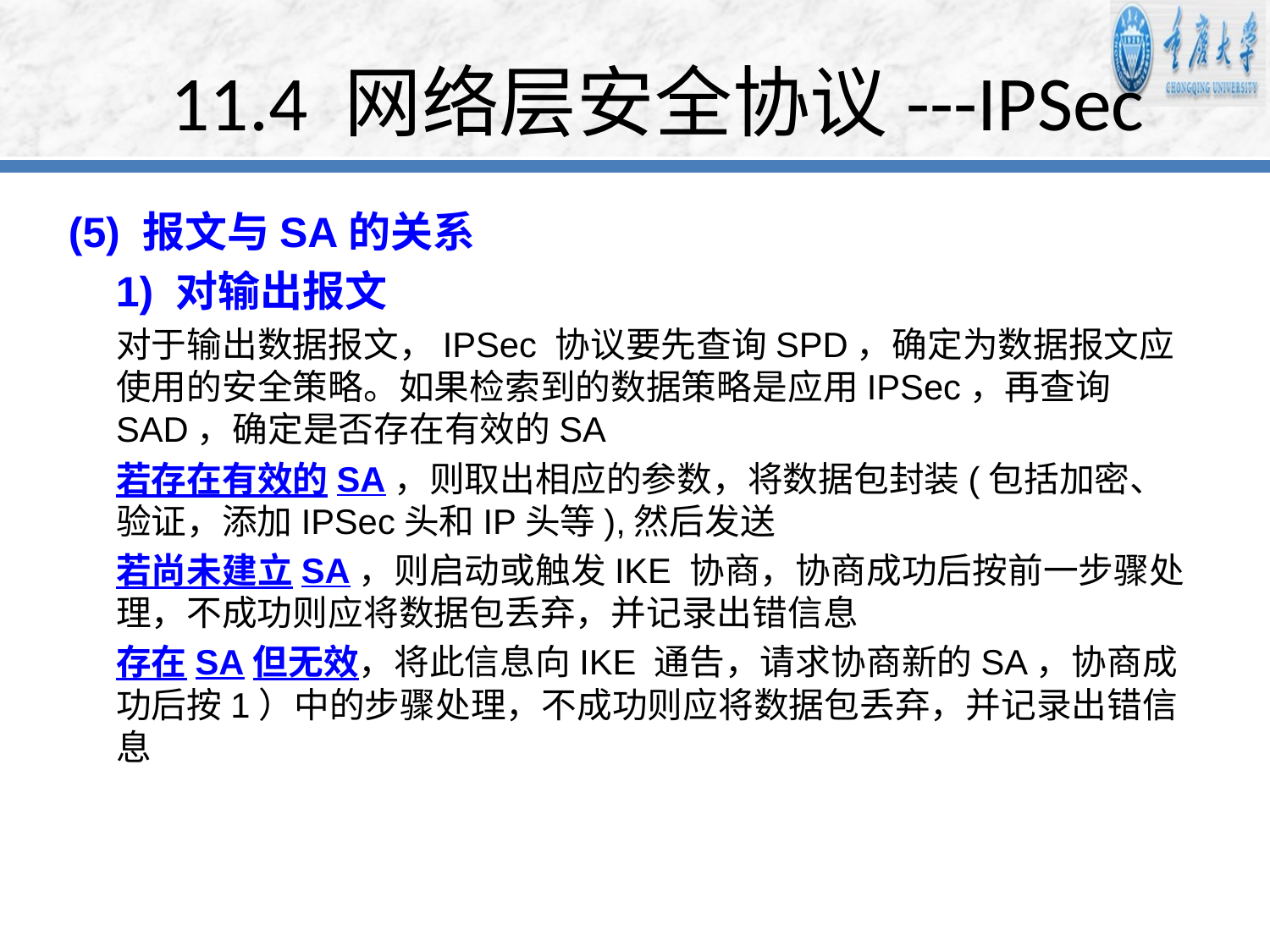

# 11.4 网络层安全协议---IPSec
(5) 报文与SA的关系
    1) 对输出报文
     对于输出数据报文，IPSec 协议要先查询SPD，确定为数据报文应使用的安全策略。如果检索到的数据策略是应用IPSec，再查询SAD，确定是否存在有效的SA
     若存在有效的SA，则取出相应的参数，将数据包封装(包括加密、验证，添加IPSec头和IP头等),然后发送
     若尚未建立SA，则启动或触发IKE 协商，协商成功后按前一步骤处理，不成功则应将数据包丢弃，并记录出错信息
     存在SA但无效，将此信息向IKE 通告，请求协商新的SA，协商成功后按1）中的步骤处理，不成功则应将数据包丢弃，并记录出错信息